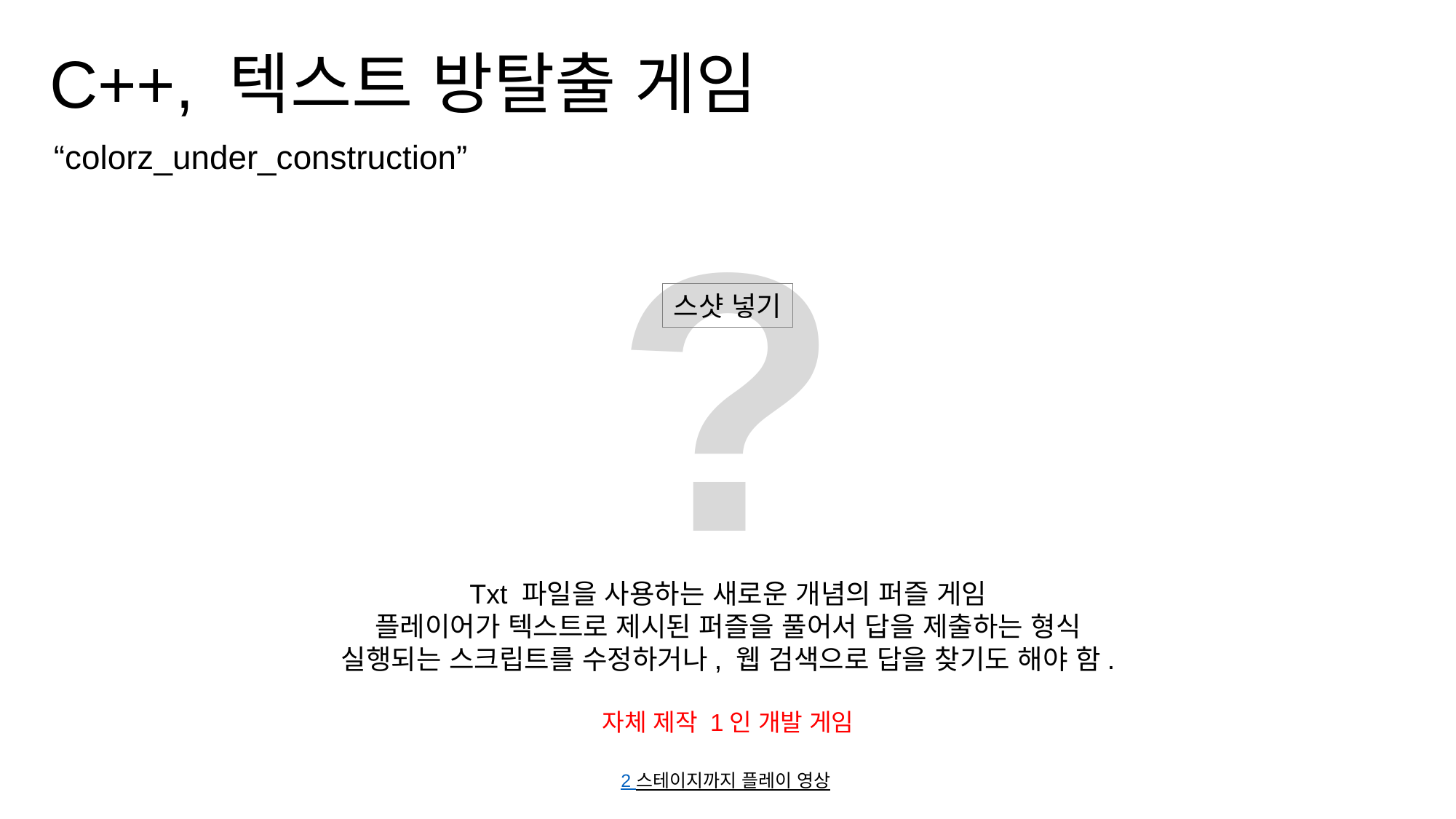

C++, 텍스트 방탈출 게임
“colorz_under_construction”
?
스샷 넣기
Txt 파일을 사용하는 새로운 개념의 퍼즐 게임
플레이어가 텍스트로 제시된 퍼즐을 풀어서 답을 제출하는 형식
실행되는 스크립트를 수정하거나, 웹 검색으로 답을 찾기도 해야 함.

자체 제작 1인 개발 게임
2 스테이지까지 플레이 영상